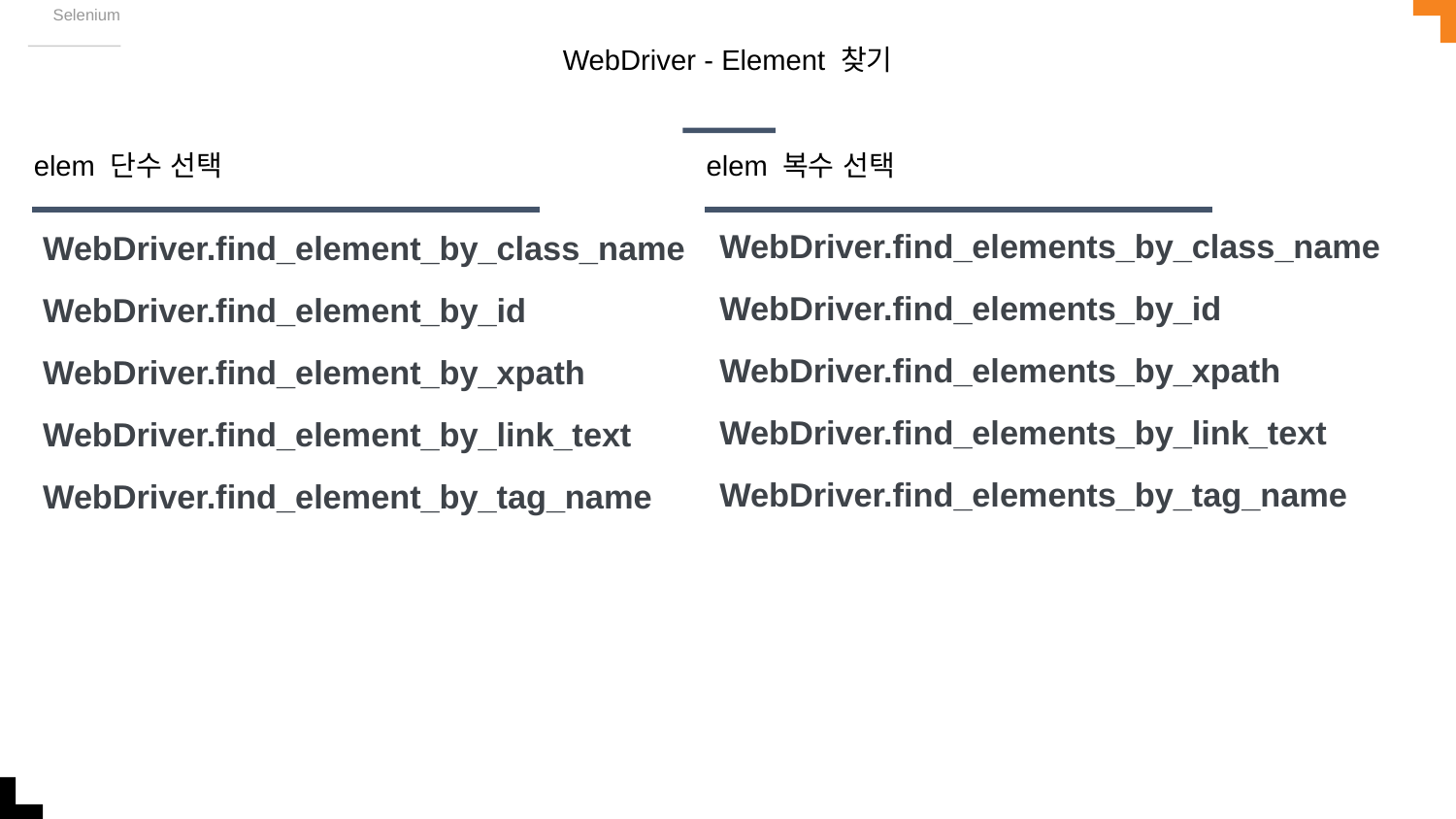

Selenium

# WebDriver - Element 찾기
elem 단수 선택
elem 복수 선택

WebDriver.find_elements_by_class_name
WebDriver.find_elements_by_id
WebDriver.find_elements_by_xpath
WebDriver.find_elements_by_link_text
WebDriver.find_elements_by_tag_name
WebDriver.find_element_by_class_name
WebDriver.find_element_by_id
WebDriver.find_element_by_xpath
WebDriver.find_element_by_link_text
WebDriver.find_element_by_tag_name